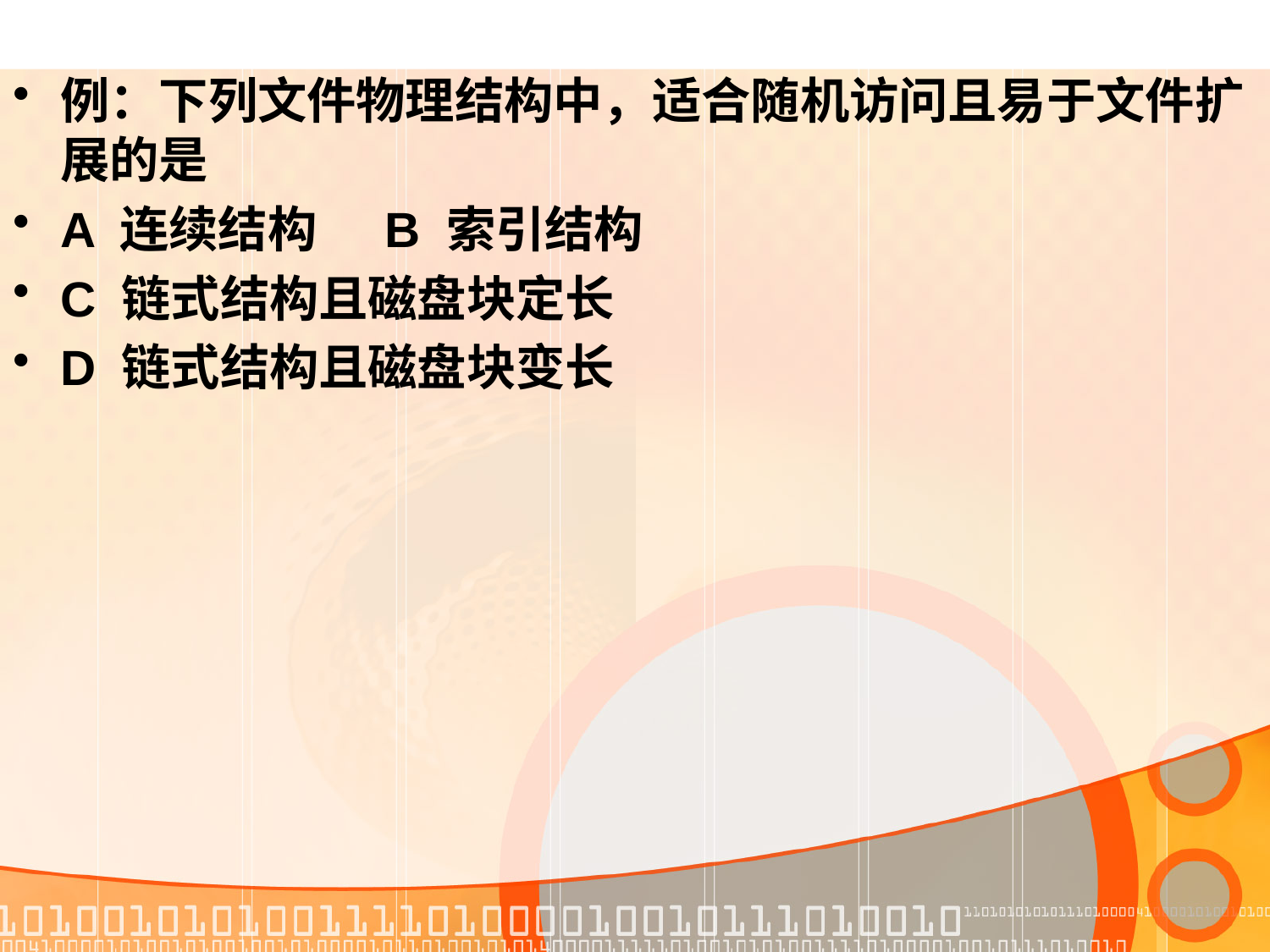

例：下列文件物理结构中，适合随机访问且易于文件扩展的是
A 连续结构     B 索引结构
C 链式结构且磁盘块定长
D 链式结构且磁盘块变长